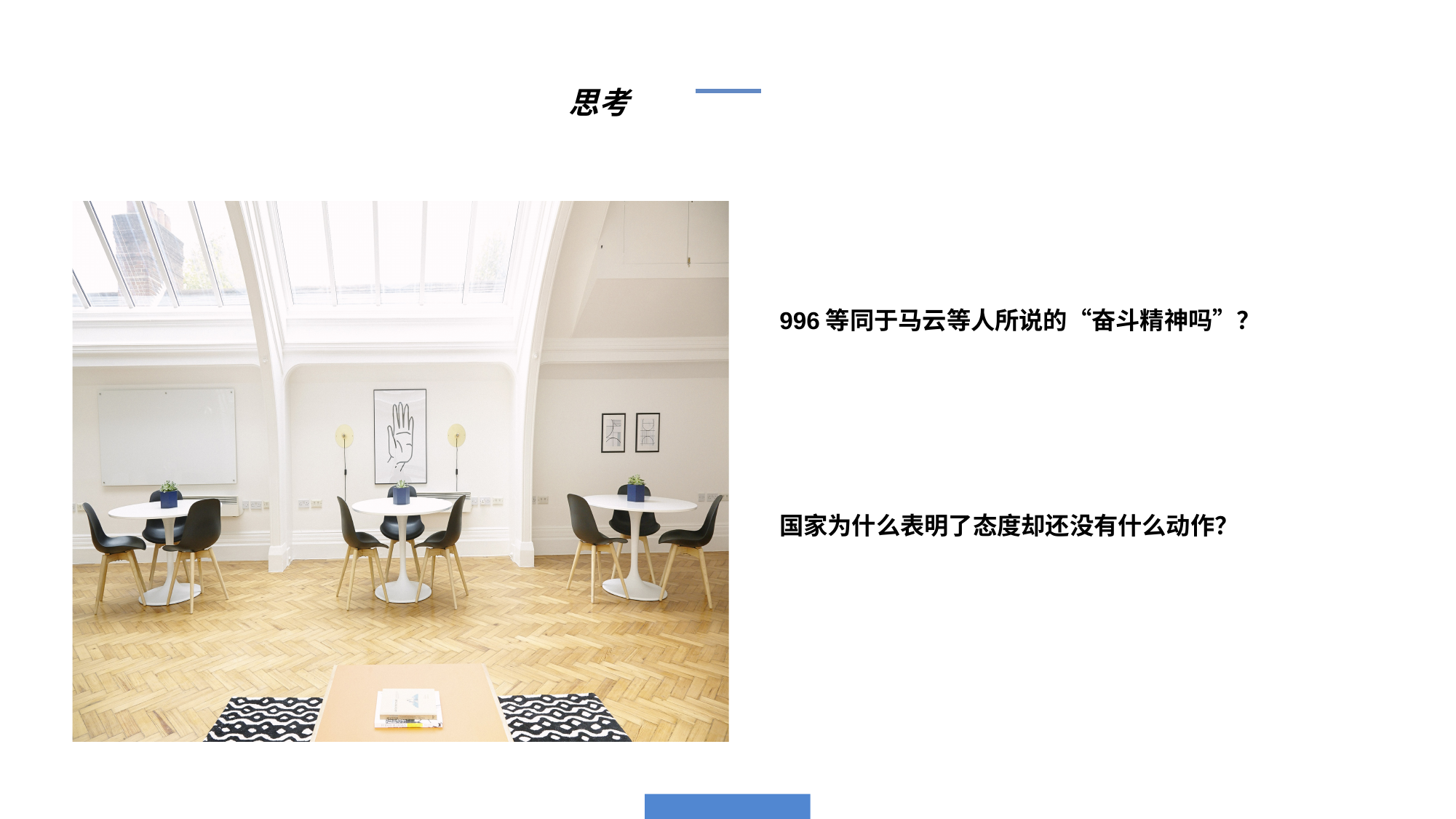

思考

996等同于马云等人所说的“奋斗精神吗”？
国家为什么表明了态度却还没有什么动作？